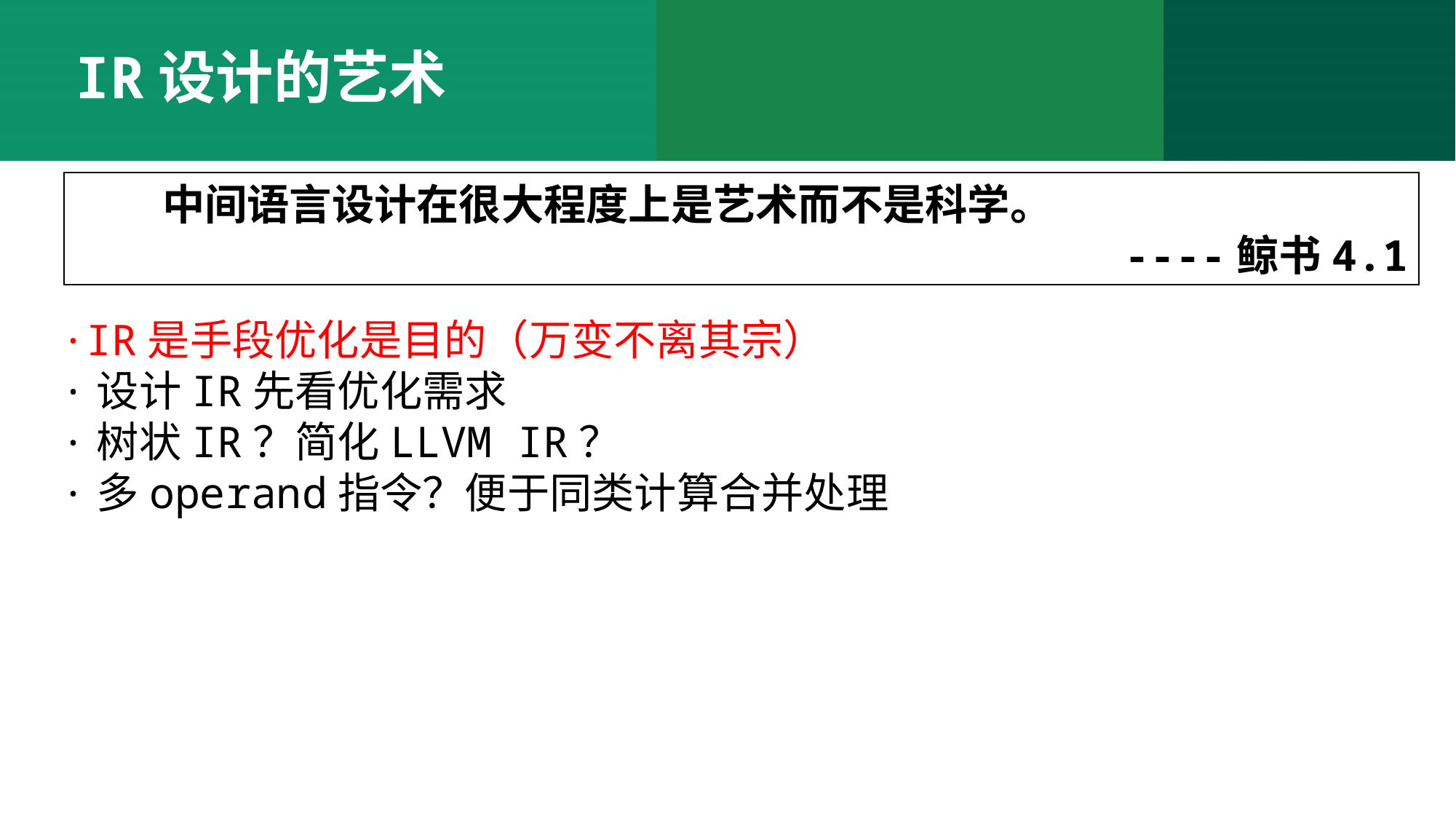

IR设计的艺术
        中间语言设计在很大程度上是艺术而不是科学。
----鲸书4.1
·IR是手段优化是目的（万变不离其宗）
·设计IR先看优化需求
·树状IR？简化LLVM IR？
·多operand指令？便于同类计算合并处理